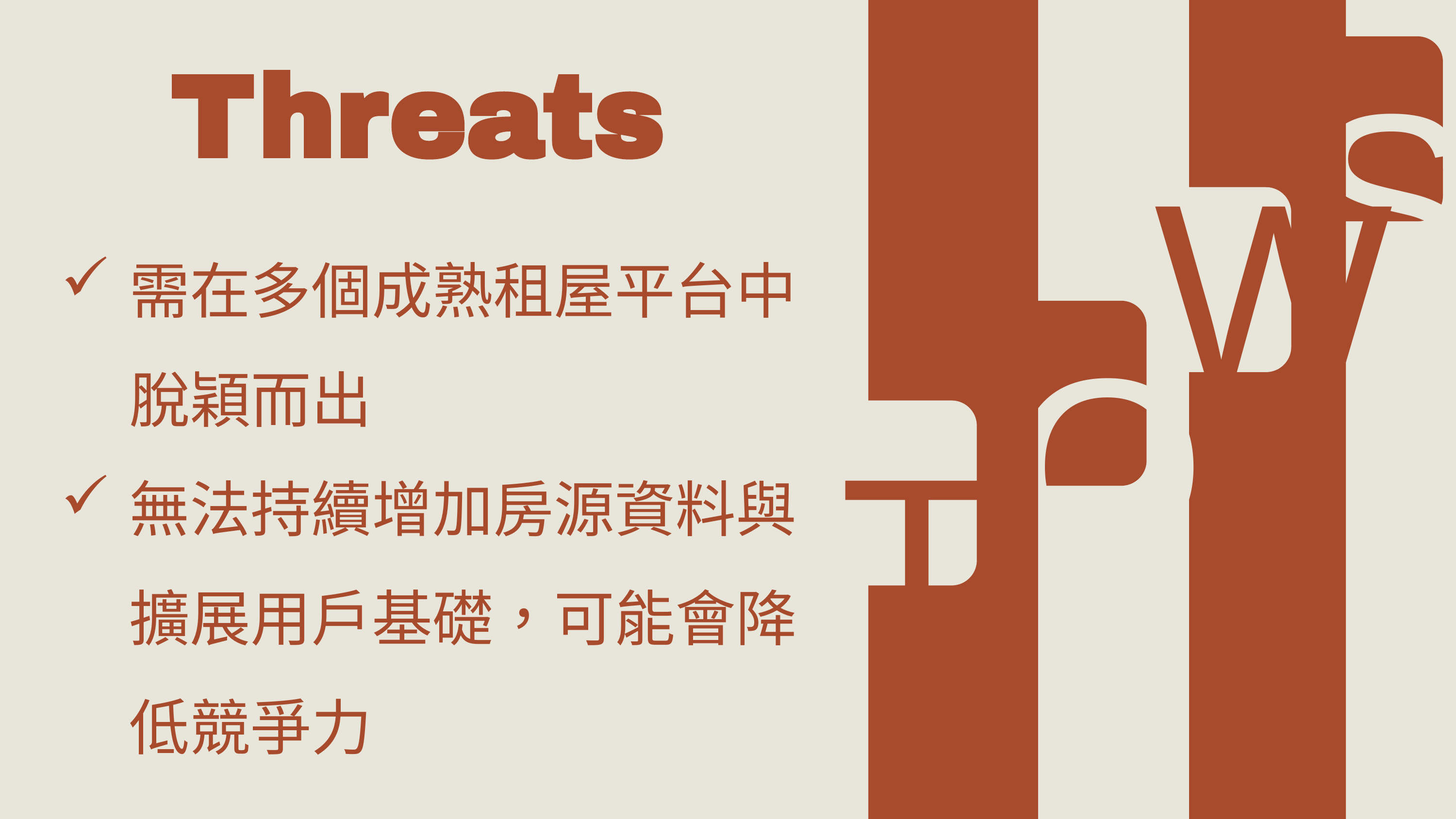

W

 S

 T

 O
Threats
需在多個成熟租屋平台中脫穎而出
無法持續增加房源資料與擴展用戶基礎，可能會降低競爭力